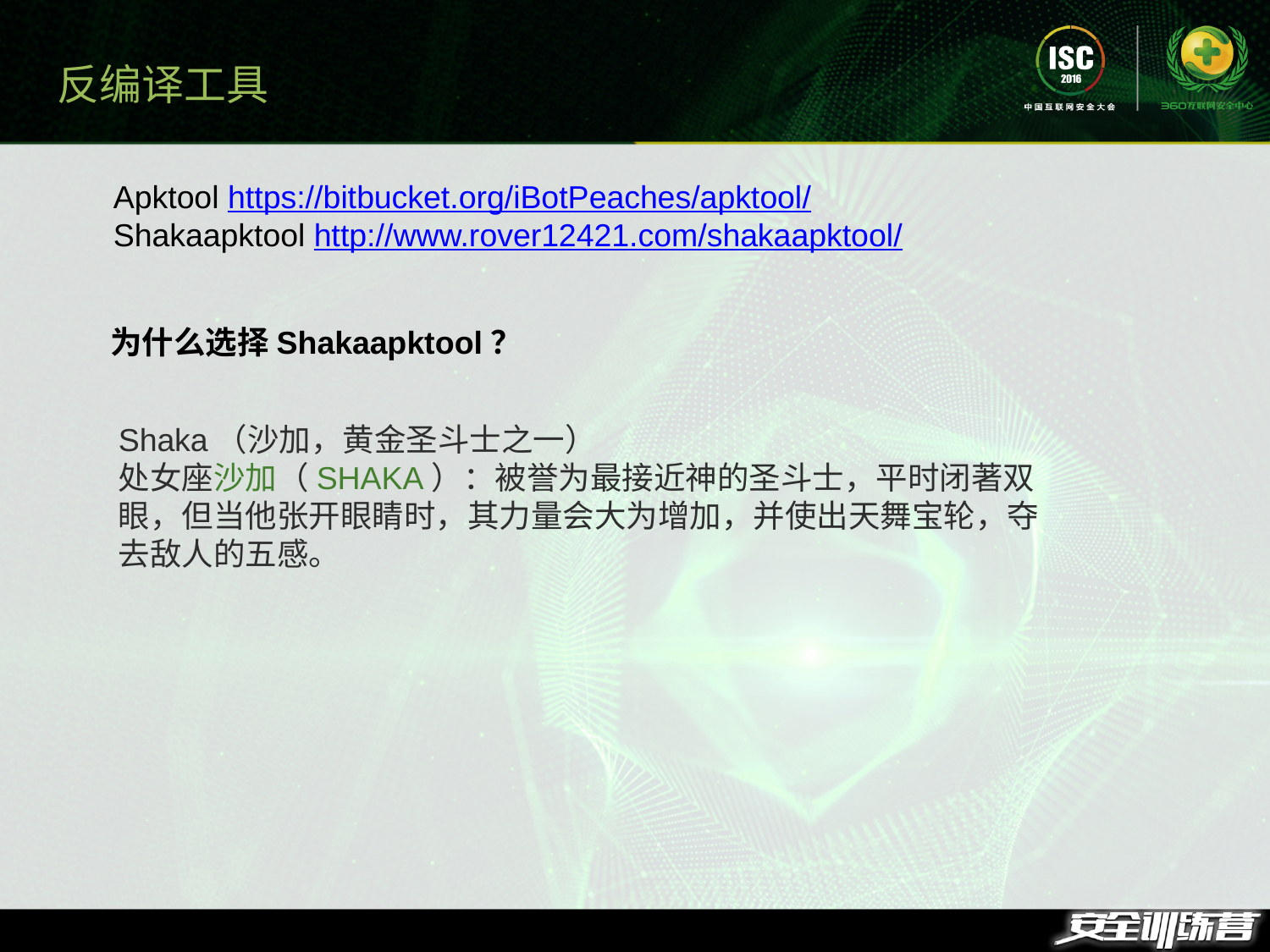

反编译工具
Apktool https://bitbucket.org/iBotPeaches/apktool/
Shakaapktool http://www.rover12421.com/shakaapktool/

为什么选择Shakaapktool？
Shaka（沙加，黄金圣斗士之一）
处女座沙加（SHAKA）：被誉为最接近神的圣斗士，平时闭著双眼，但当他张开眼睛时，其力量会大为增加，并使出天舞宝轮，夺去敌人的五感。